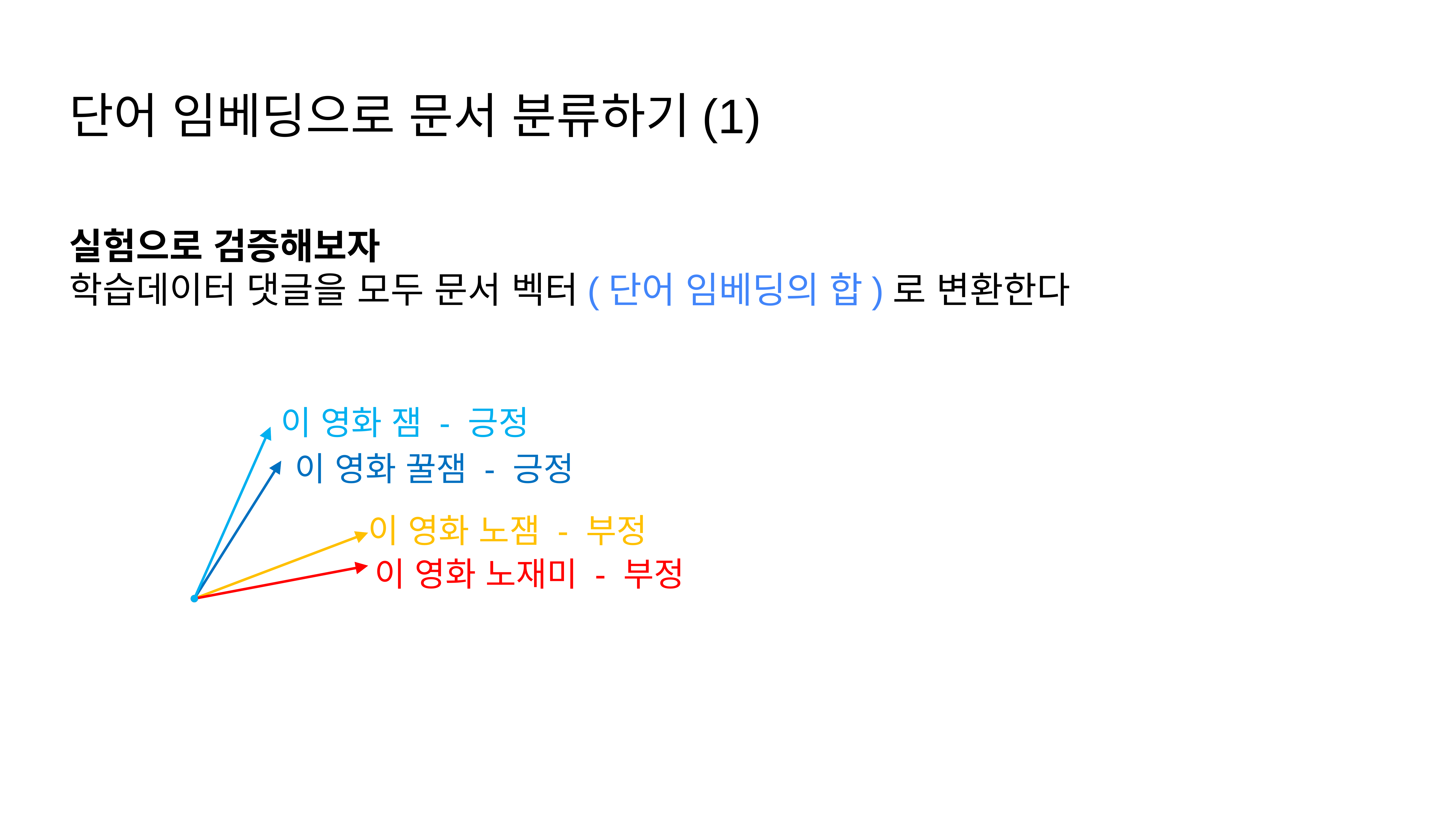

단어 임베딩으로 문서 분류하기(1)
실험으로 검증해보자
학습데이터 댓글을 모두 문서 벡터(단어 임베딩의 합)로 변환한다

이 영화 잼 - 긍정
이 영화 꿀잼 - 긍정
이 영화 노잼 - 부정
이 영화 노재미 - 부정